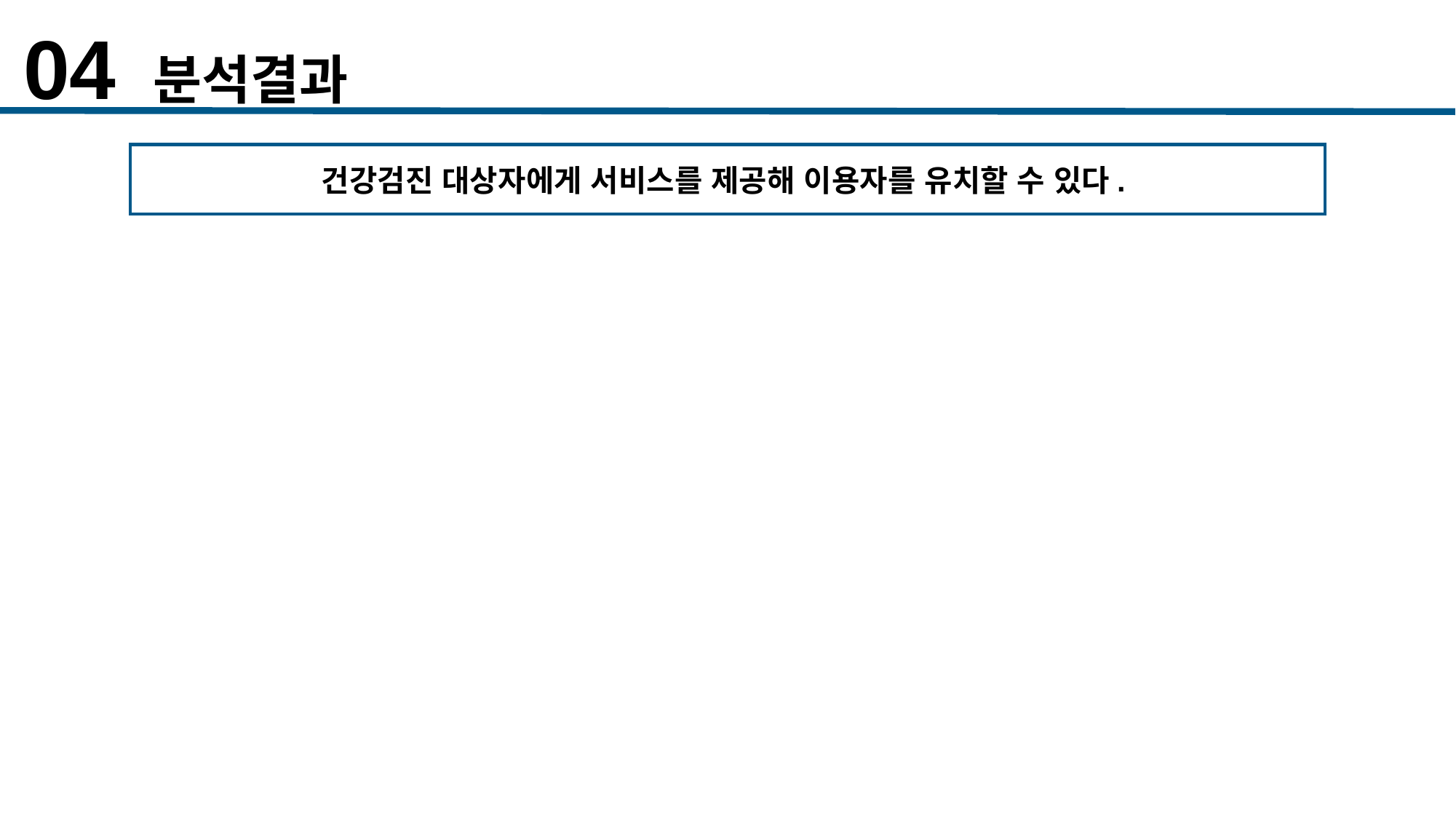

04 분석결과
건강검진 대상자에게 서비스를 제공해 이용자를 유치할 수 있다.